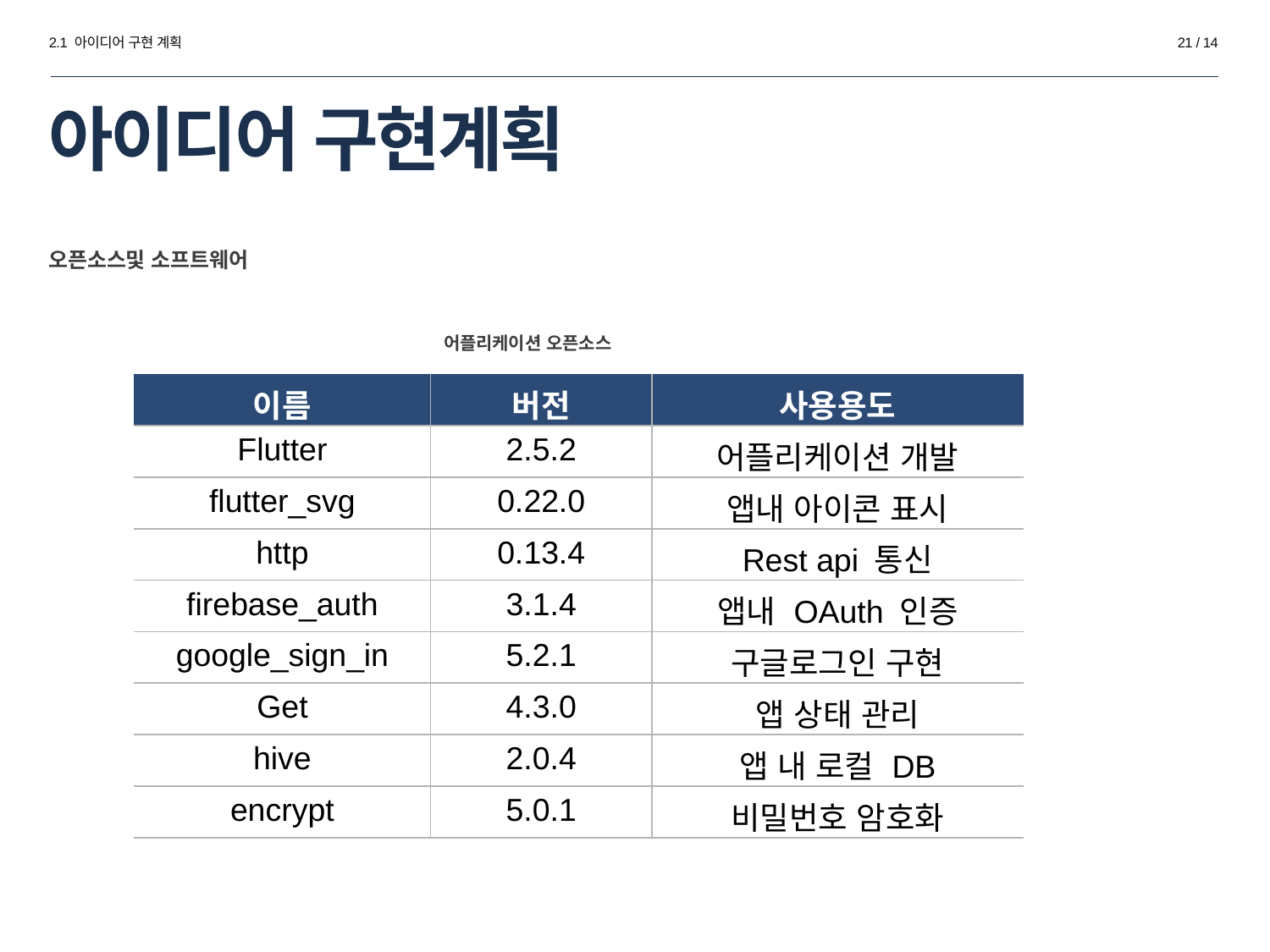

2.1 아이디어 구현 계획
21 / 14
# 아이디어 구현계획
오픈소스및 소프트웨어
어플리케이션 오픈소스
| 이름 | 버전 | 사용용도 |
| --- | --- | --- |
| Flutter | 2.5.2 | 어플리케이션 개발 |
| flutter\_svg | 0.22.0 | 앱내 아이콘 표시 |
| http | 0.13.4 | Rest api 통신 |
| firebase\_auth | 3.1.4 | 앱내 OAuth 인증 |
| google\_sign\_in | 5.2.1 | 구글로그인 구현 |
| Get | 4.3.0 | 앱 상태 관리 |
| hive | 2.0.4 | 앱 내 로컬 DB |
| encrypt | 5.0.1 | 비밀번호 암호화 |